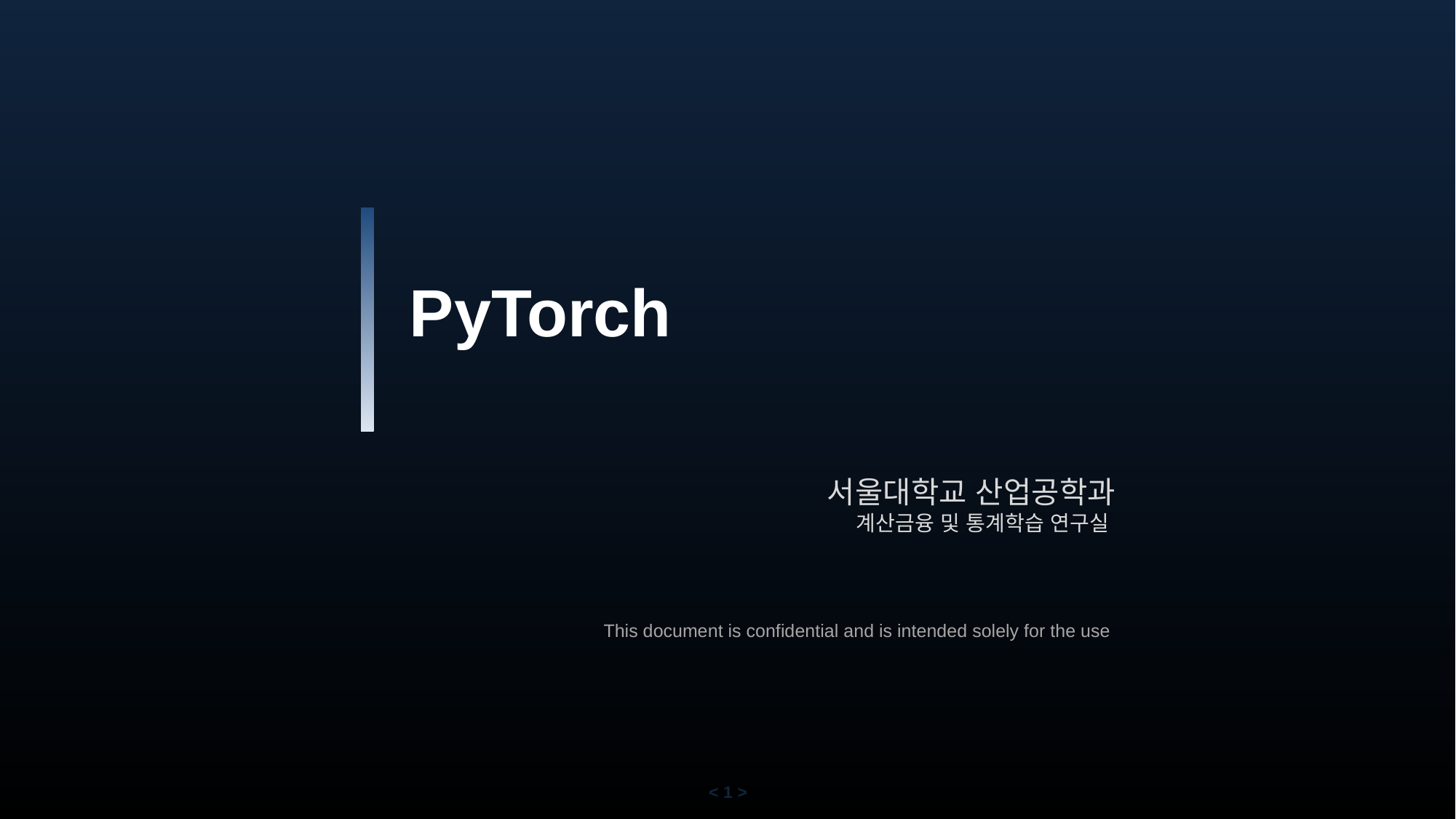

PyTorch
서울대학교 산업공학과
계산금융 및 통계학습 연구실
This document is confidential and is intended solely for the use